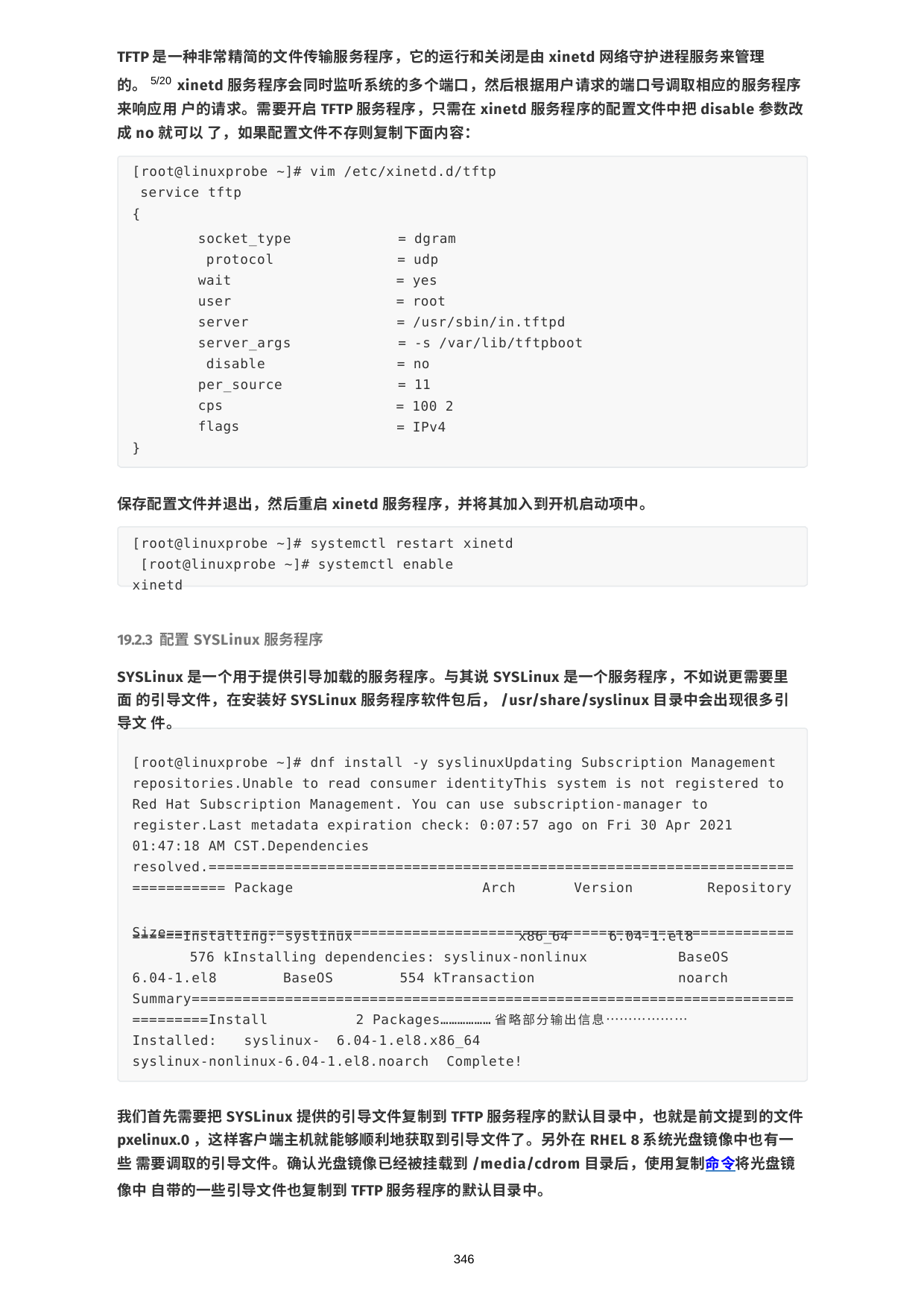

TFTP是一种非常精简的文件传输服务程序，它的运行和关闭是由xinetd网络守护进程服务来管理的。5/20  xinetd服务程序会同时监听系统的多个端口，然后根据用户请求的端口号调取相应的服务程序来响应用 户的请求。需要开启TFTP服务程序，只需在xinetd服务程序的配置文件中把disable参数改成no就可以 了，如果配置文件不存则复制下面内容：

[root@linuxprobe ~]# vim /etc/xinetd.d/tftp  service tftp
{

socket_type  protocol  wait
user  server
server_args  disable  per_source  cps
flags
= dgram
= udp
= yes
= root
= /usr/sbin/in.tftpd
= -s /var/lib/tftpboot
= no
= 11
= 100 2
= IPv4
}

保存配置文件并退出，然后重启xinetd服务程序，并将其加入到开机启动项中。

[root@linuxprobe ~]# systemctl restart xinetd  [root@linuxprobe ~]# systemctl enable	xinetd

19.2.3 配置SYSLinux服务程序
SYSLinux是一个用于提供引导加载的服务程序。与其说SYSLinux是一个服务程序，不如说更需要里面 的引导文件，在安装好SYSLinux服务程序软件包后，/usr/share/syslinux目录中会出现很多引导文 件。

[root@linuxprobe ~]# dnf install -y syslinuxUpdating Subscription Management  repositories.Unable to read consumer identityThis system is not registered to  Red Hat Subscription Management. You can use subscription-manager to  register.Last metadata expiration check: 0:07:57 ago on Fri 30 Apr 2021  01:47:18 AM CST.Dependencies  resolved.=====================================================================
=========== Package	Arch	Version	Repository

Size==========================================================================

6.04-1.el8	BaseOS  noarch
======Installing: syslinux	x86_64
576 kInstalling dependencies: syslinux-nonlinux
6.04-1.el8	BaseOS	554 kTransaction  Summary=======================================================================
=========Install	2 Packages………………省略部分输出信息………………Installed:	syslinux-  6.04-1.el8.x86_64		syslinux-nonlinux-6.04-1.el8.noarch  Complete!

我们首先需要把SYSLinux提供的引导文件复制到TFTP服务程序的默认目录中，也就是前文提到的文件 pxelinux.0，这样客户端主机就能够顺利地获取到引导文件了。另外在RHEL 8系统光盘镜像中也有一些 需要调取的引导文件。确认光盘镜像已经被挂载到/media/cdrom目录后，使用复制命令将光盘镜像中 自带的一些引导文件也复制到TFTP服务程序的默认目录中。
346